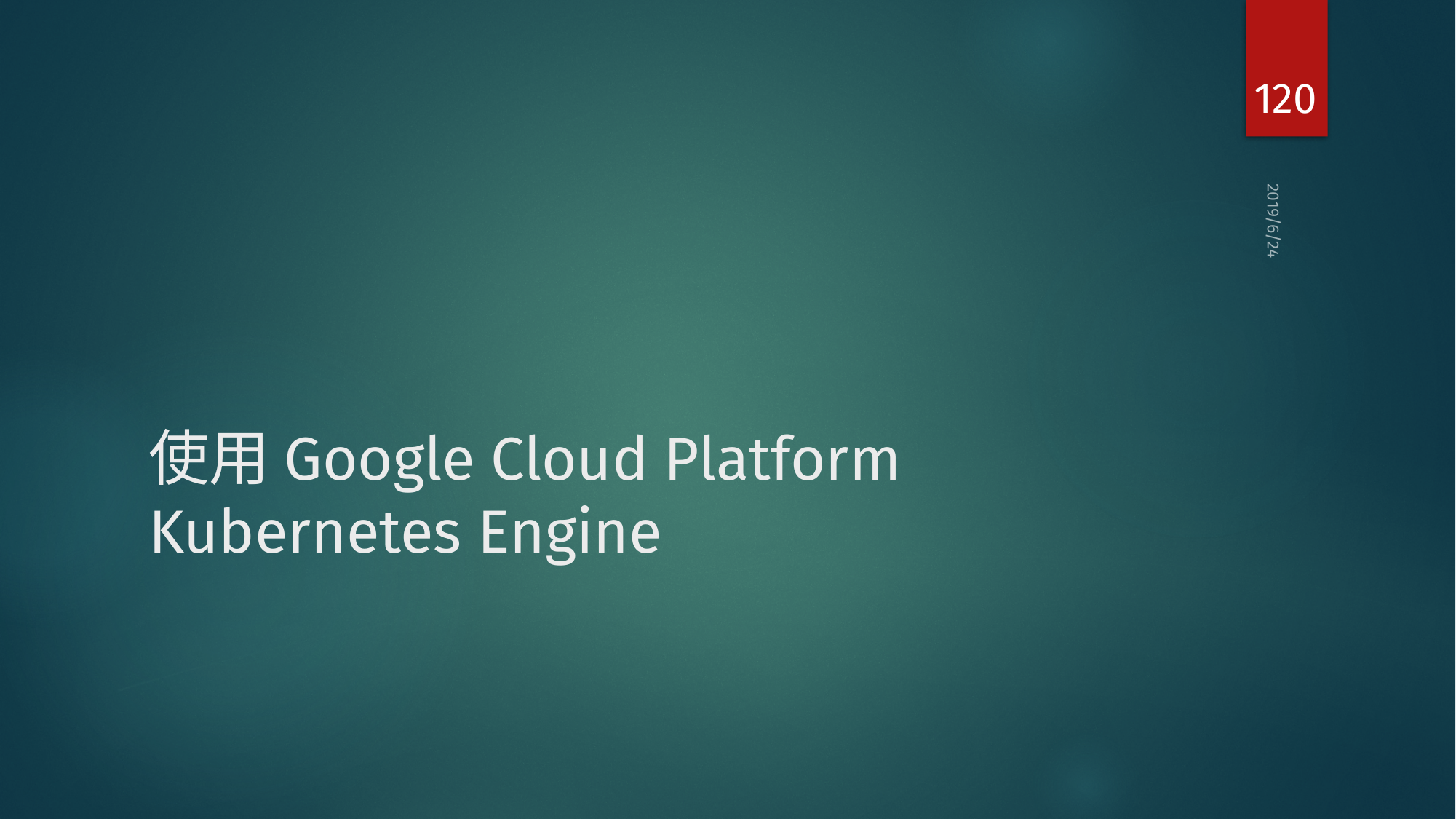

120
2019/6/24
# 使用Google Cloud Platform Kubernetes Engine